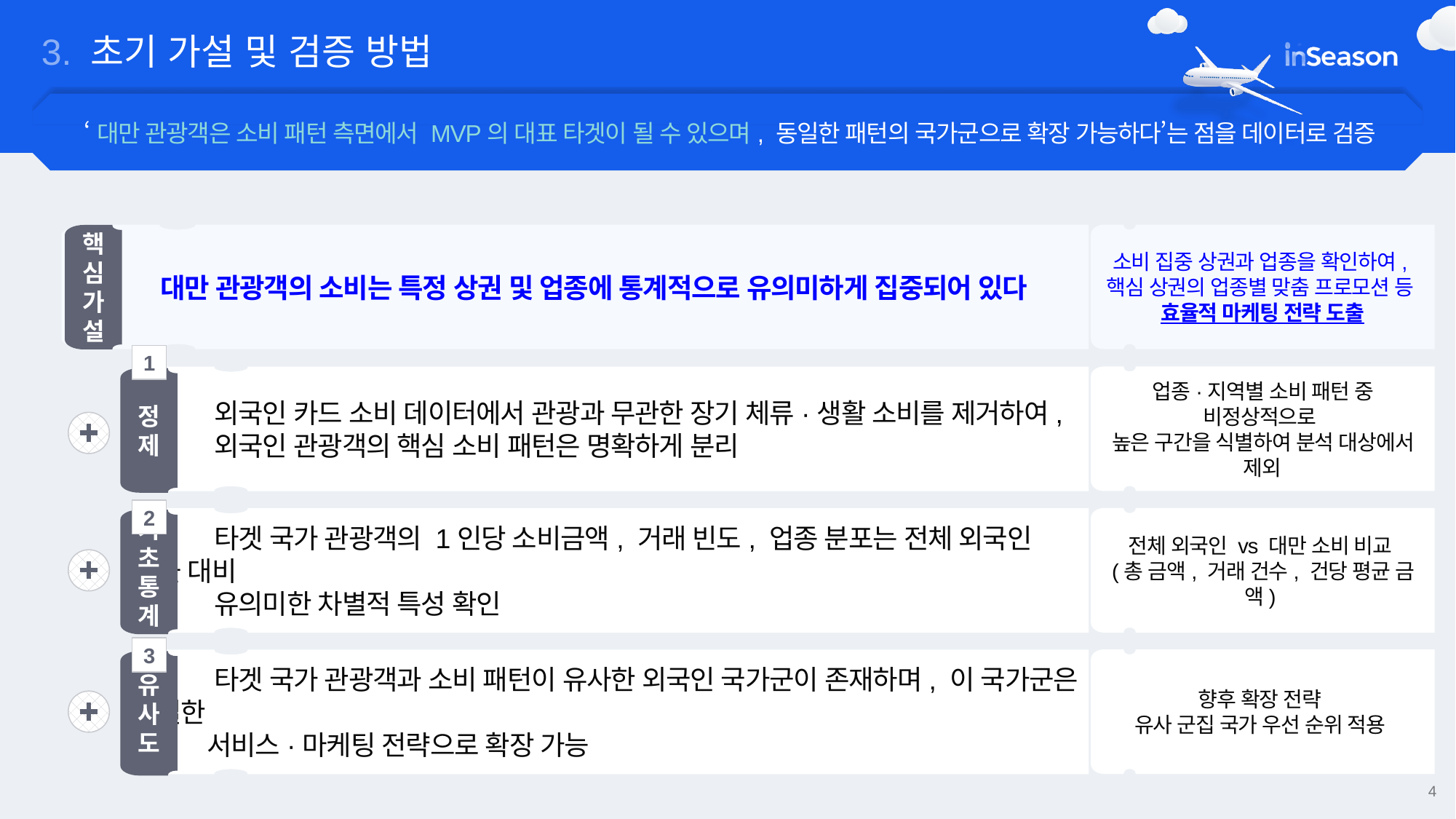

대만 관광객의 소비는 특정 상권 및 업종에 통계적으로 유의미하게 집중되어 있다
           외국인 카드 소비 데이터에서 관광과 무관한 장기 체류·생활 소비를 제거하여,
           외국인 관광객의 핵심 소비 패턴은 명확하게 분리
3. 초기 가설 및 검증 방법
           타겟 국가 관광객의 1인당 소비금액, 거래 빈도, 업종 분포는 전체 외국인 평균 대비
           유의미한 차별적 특성 확인
 ‘대만 관광객은 소비 패턴 측면에서 MVP의 대표 타겟이 될 수 있으며, 동일한 패턴의 국가군으로 확장 가능하다’는 점을 데이터로 검증
소비 집중 상권과 업종을 확인하여,
핵심 상권의 업종별 맞춤 프로모션 등
효율적 마케팅 전략 도출
           타겟 국가 관광객과 소비 패턴이 유사한 외국인 국가군이 존재하며, 이 국가군은 동일한
           서비스·마케팅 전략으로 확장 가능
업종·지역별 소비 패턴 중 비정상적으로
높은 구간을 식별하여 분석 대상에서 제외
핵심
가설
1
전체 외국인 vs 대만 소비 비교
(총 금액, 거래 건수, 건당 평균 금액)
정제

2
향후 확장 전략
유사 군집 국가 우선 순위 적용
기초
통계

3
유
사
도